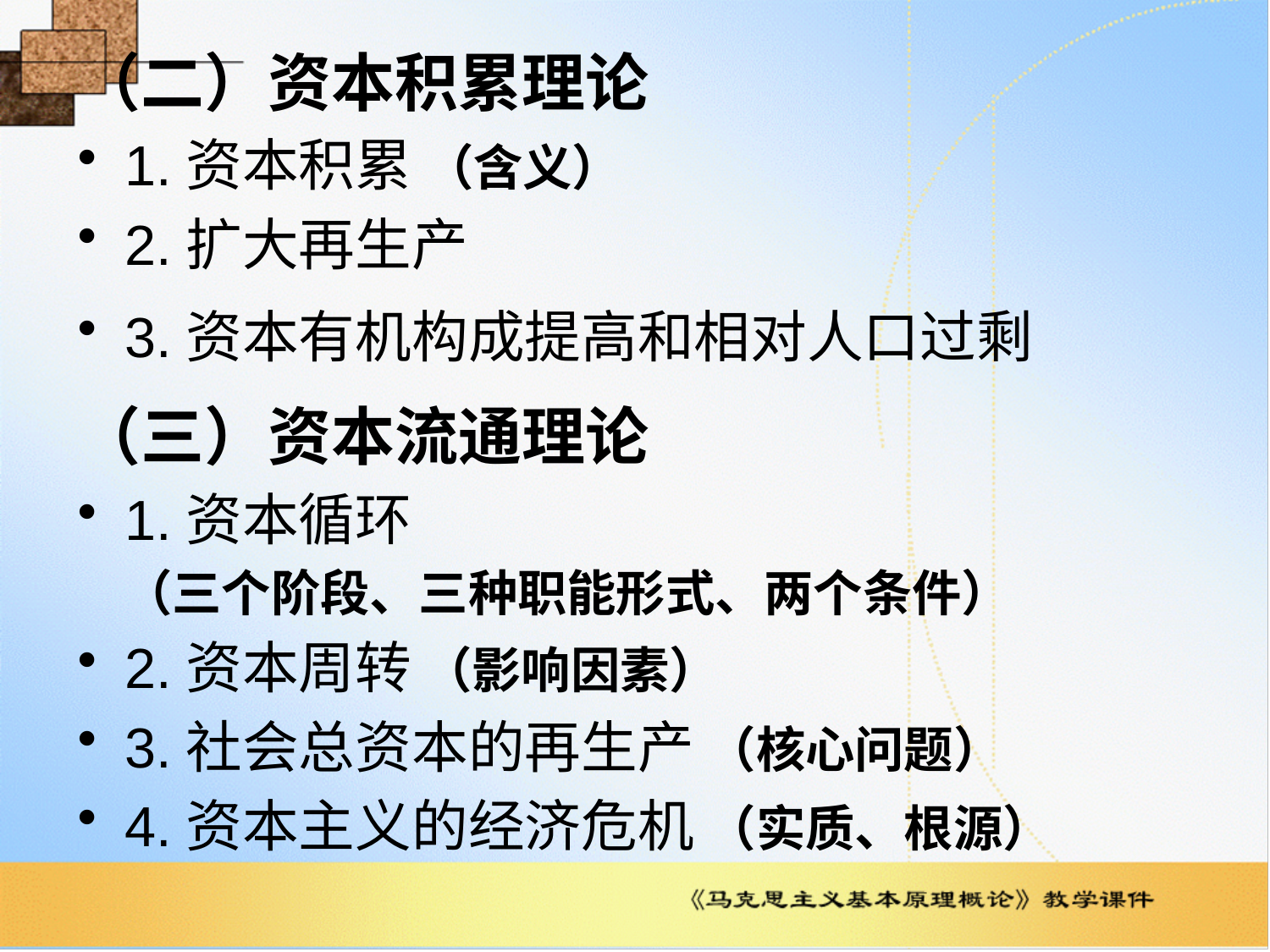

（二）资本积累理论
1.资本积累 （含义）
2.扩大再生产
3.资本有机构成提高和相对人口过剩
（三）资本流通理论
1.资本循环
   （三个阶段、三种职能形式、两个条件）
2.资本周转 （影响因素）
3.社会总资本的再生产 （核心问题）
4.资本主义的经济危机 （实质、根源）